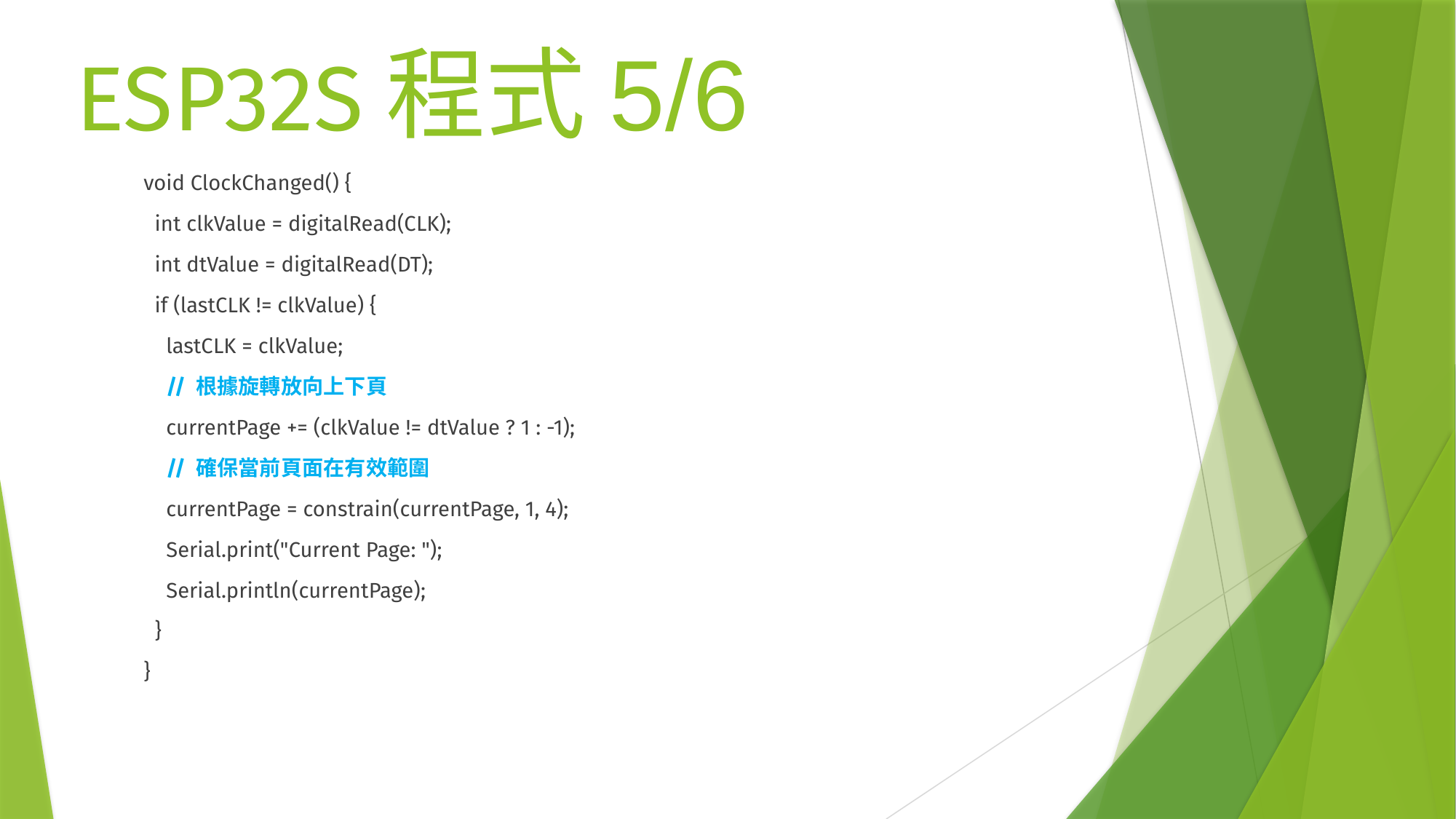

# ESP32S程式5/6

void ClockChanged() {
  int clkValue = digitalRead(CLK);
  int dtValue = digitalRead(DT);
  if (lastCLK != clkValue) {
    lastCLK = clkValue;
    // 根據旋轉放向上下頁
    currentPage += (clkValue != dtValue ? 1 : -1);
    // 確保當前頁面在有效範圍
    currentPage = constrain(currentPage, 1, 4);
    Serial.print("Current Page: ");
    Serial.println(currentPage);
  }
}